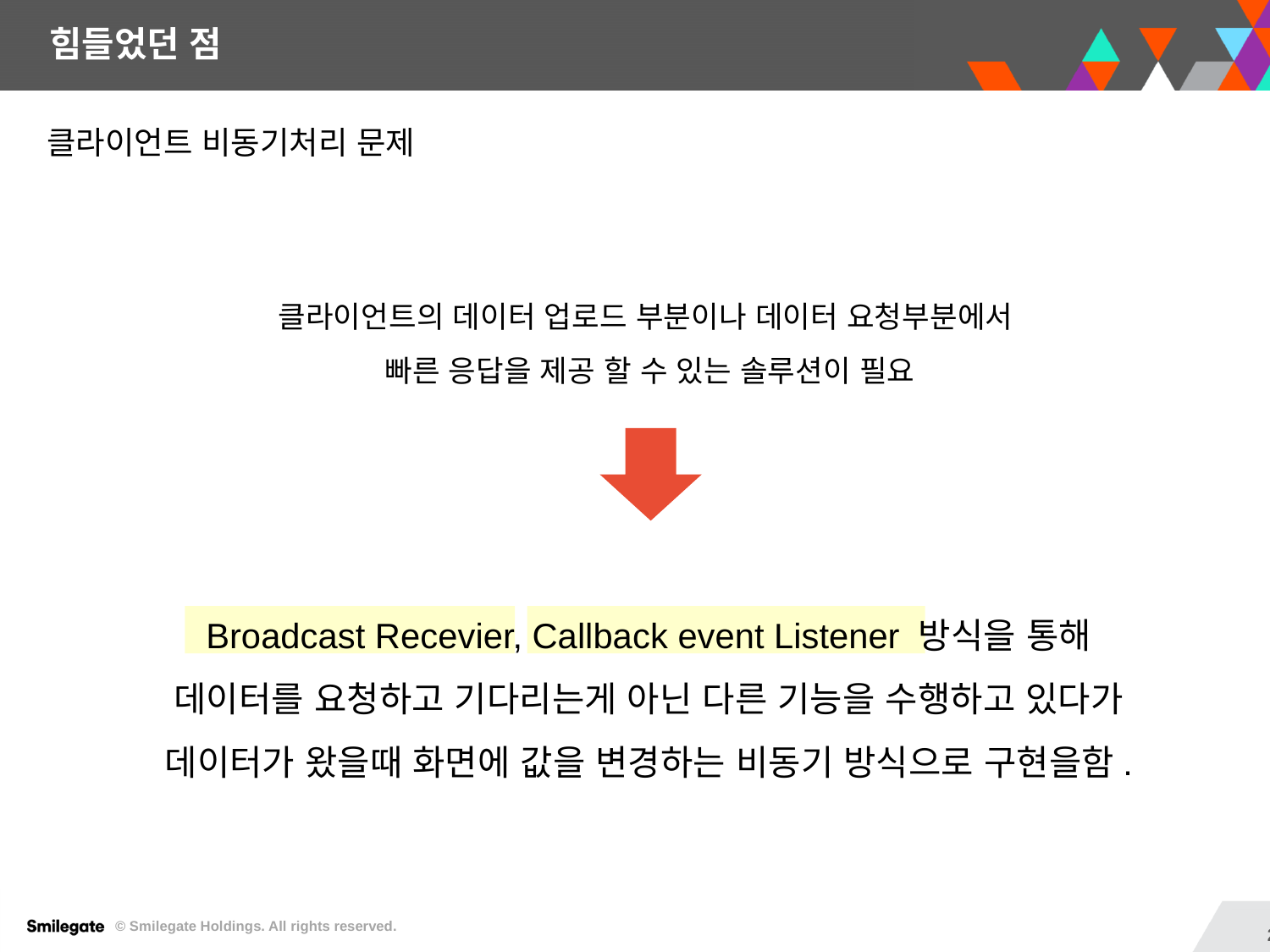

힘들었던 점
클라이언트 비동기처리 문제
클라이언트의 데이터 업로드 부분이나 데이터 요청부분에서
빠른 응답을 제공 할 수 있는 솔루션이 필요

Broadcast Recevier, Callback event Listener 방식을 통해 데이터를 요청하고 기다리는게 아닌 다른 기능을 수행하고 있다가 데이터가 왔을때 화면에 값을 변경하는 비동기 방식으로 구현을함.